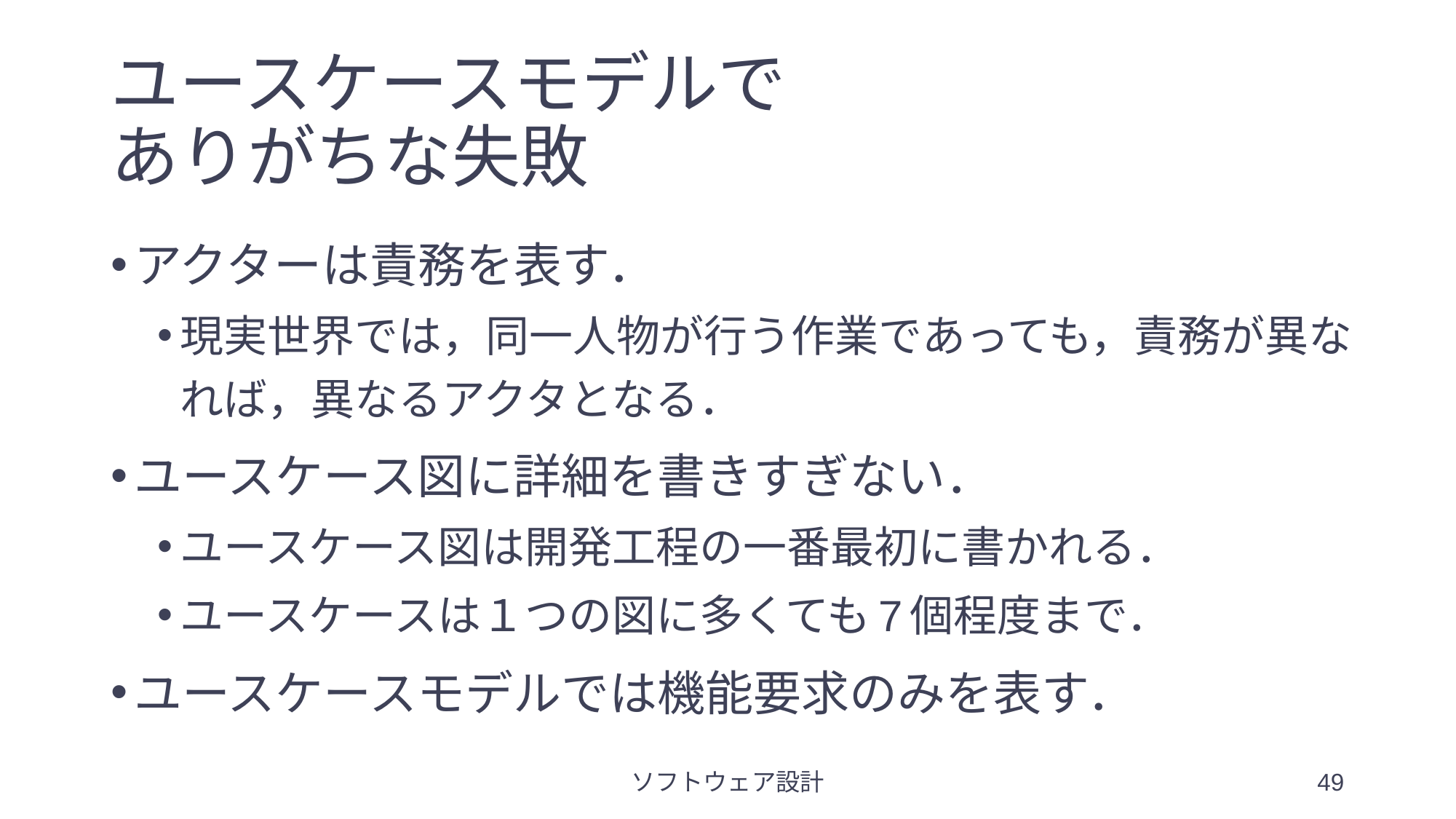

# ユースケースモデルで ありがちな失敗
アクターは責務を表す．
現実世界では，同一人物が行う作業であっても，責務が異なれば，異なるアクタとなる．
ユースケース図に詳細を書きすぎない．
ユースケース図は開発工程の一番最初に書かれる．
ユースケースは１つの図に多くても7個程度まで．
ユースケースモデルでは機能要求のみを表す．
ソフトウェア設計
49